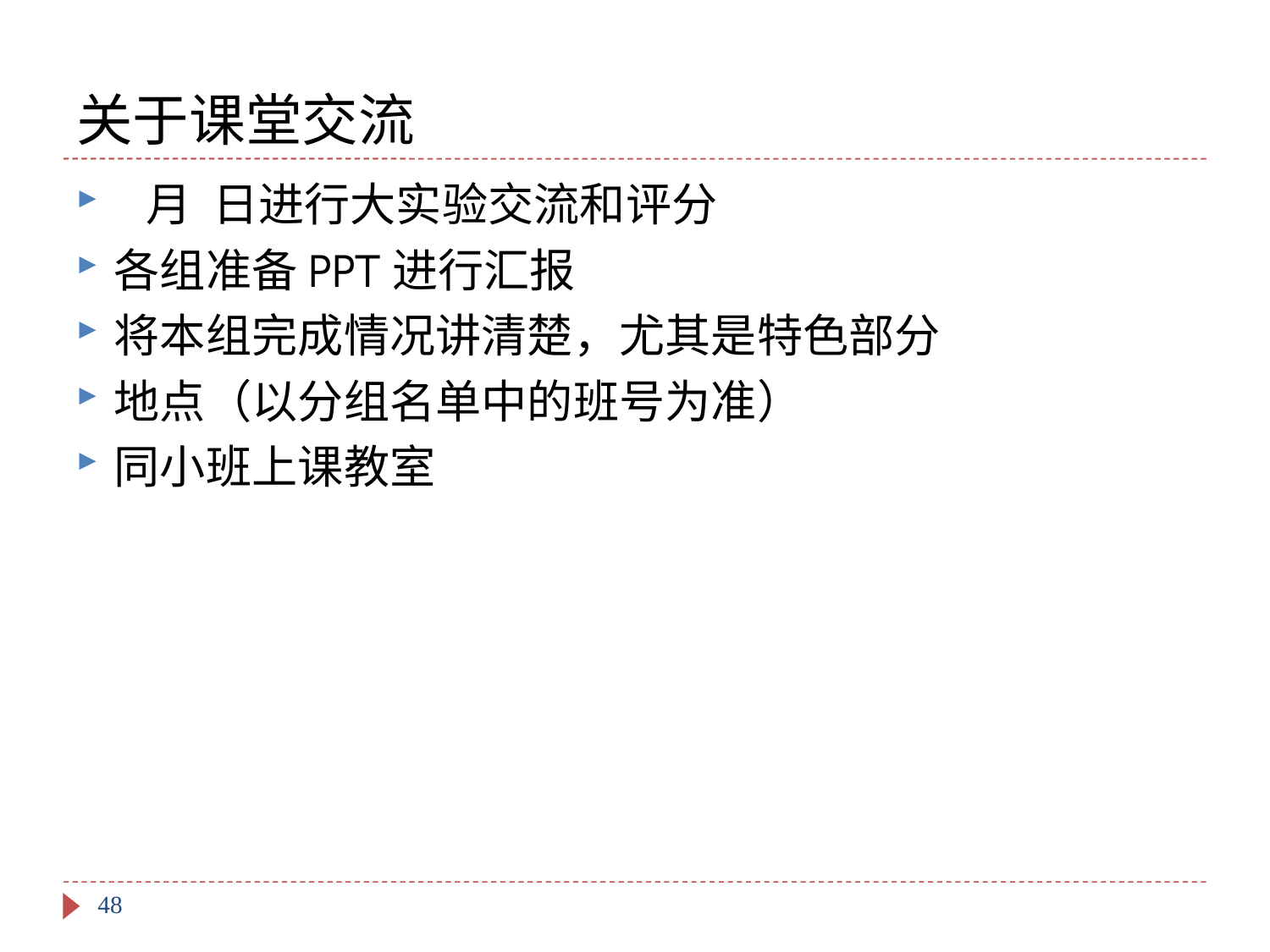

# 关于课堂交流
  月  日进行大实验交流和评分
各组准备PPT进行汇报
将本组完成情况讲清楚，尤其是特色部分
地点（以分组名单中的班号为准）
同小班上课教室

48